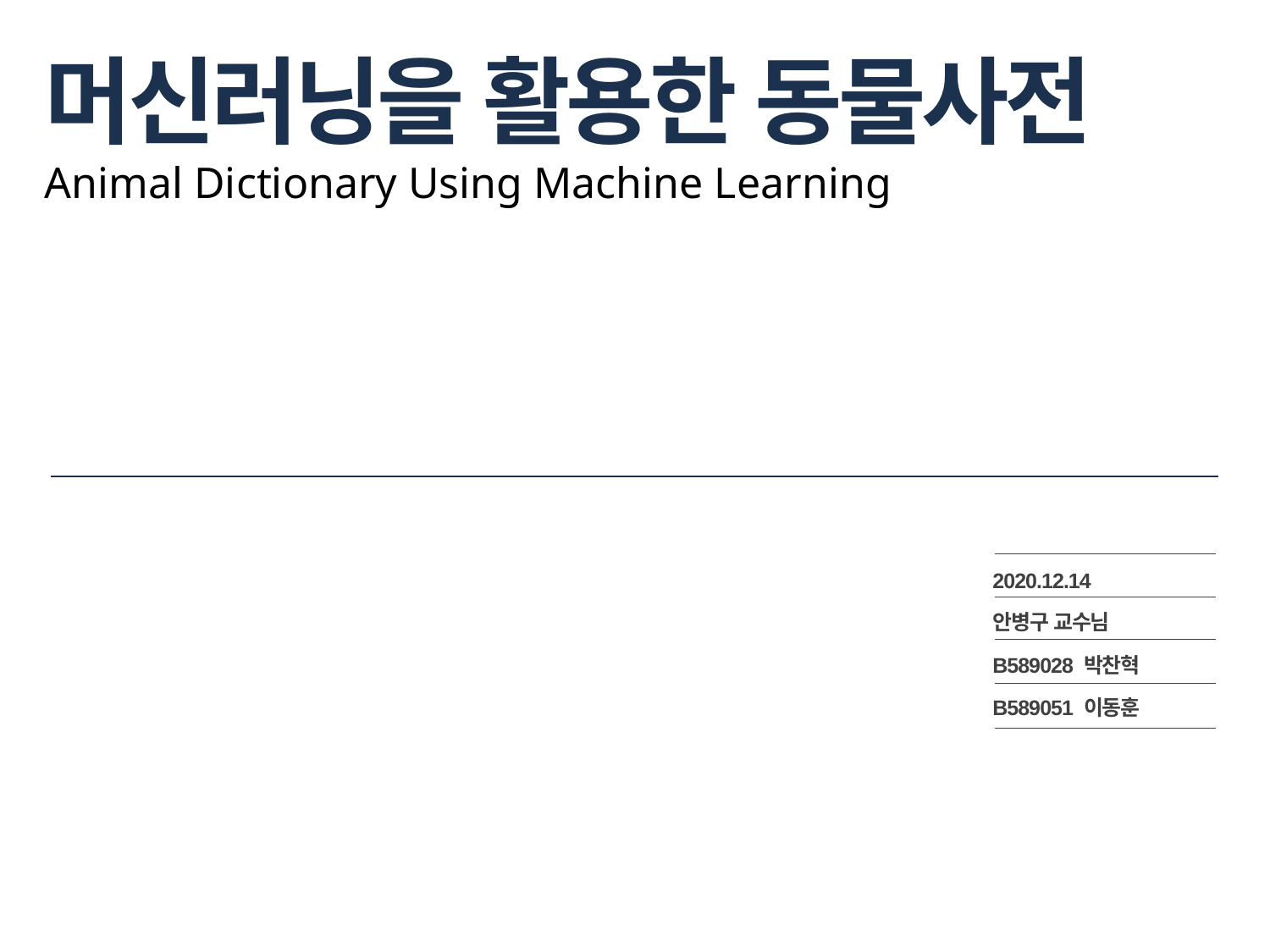

# 머신러닝을 활용한 동물사전 Animal Dictionary Using Machine Learning
2020.12.14
안병구 교수님
B589028 박찬혁
B589051 이동훈